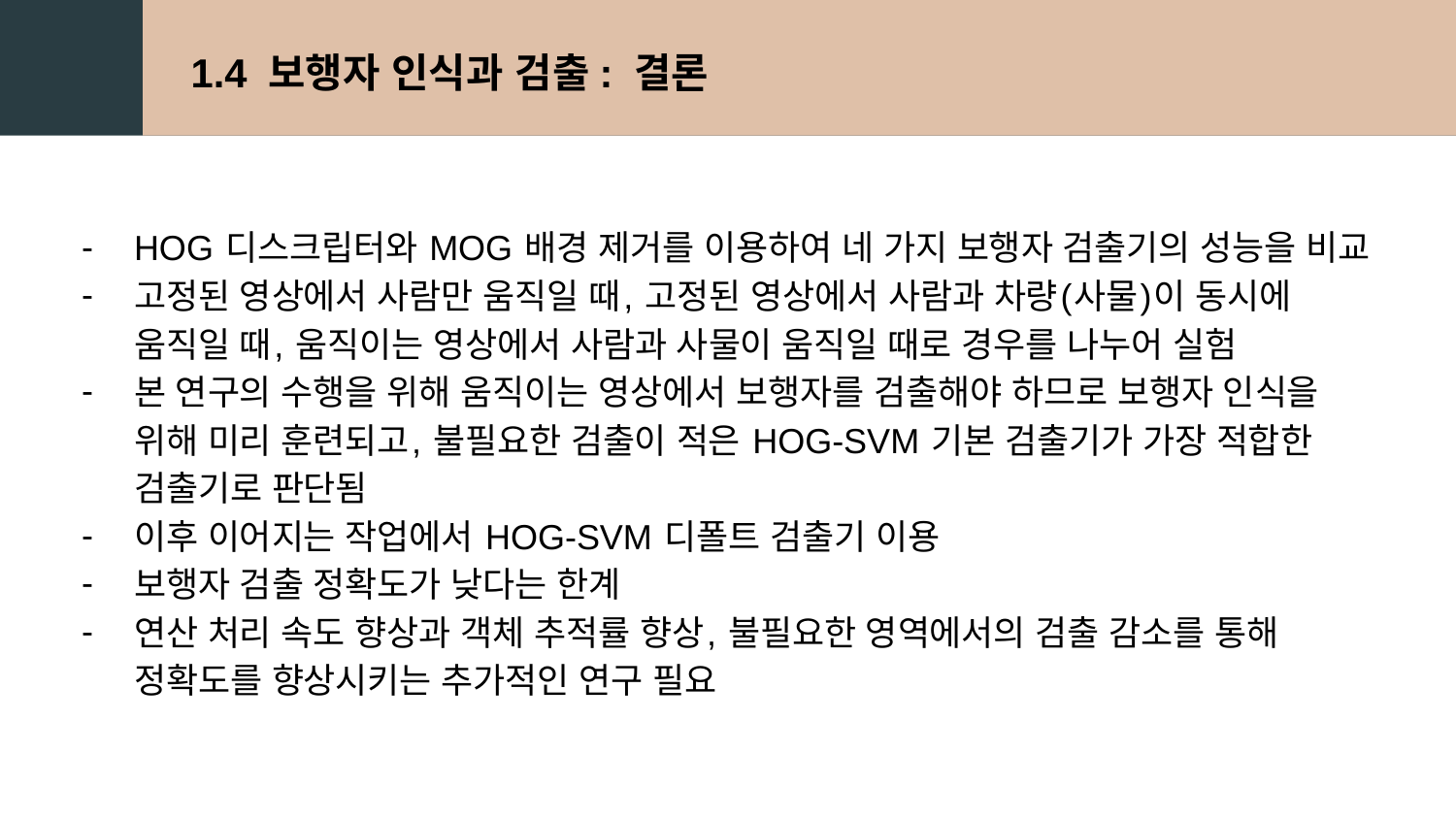

1.4 보행자 인식과 검출: 결론

HOG 디스크립터와 MOG 배경 제거를 이용하여 네 가지 보행자 검출기의 성능을 비교
고정된 영상에서 사람만 움직일 때, 고정된 영상에서 사람과 차량(사물)이 동시에 움직일 때, 움직이는 영상에서 사람과 사물이 움직일 때로 경우를 나누어 실험
본 연구의 수행을 위해 움직이는 영상에서 보행자를 검출해야 하므로 보행자 인식을 위해 미리 훈련되고, 불필요한 검출이 적은 HOG-SVM 기본 검출기가 가장 적합한 검출기로 판단됨
이후 이어지는 작업에서 HOG-SVM 디폴트 검출기 이용
보행자 검출 정확도가 낮다는 한계
연산 처리 속도 향상과 객체 추적률 향상, 불필요한 영역에서의 검출 감소를 통해 정확도를 향상시키는 추가적인 연구 필요